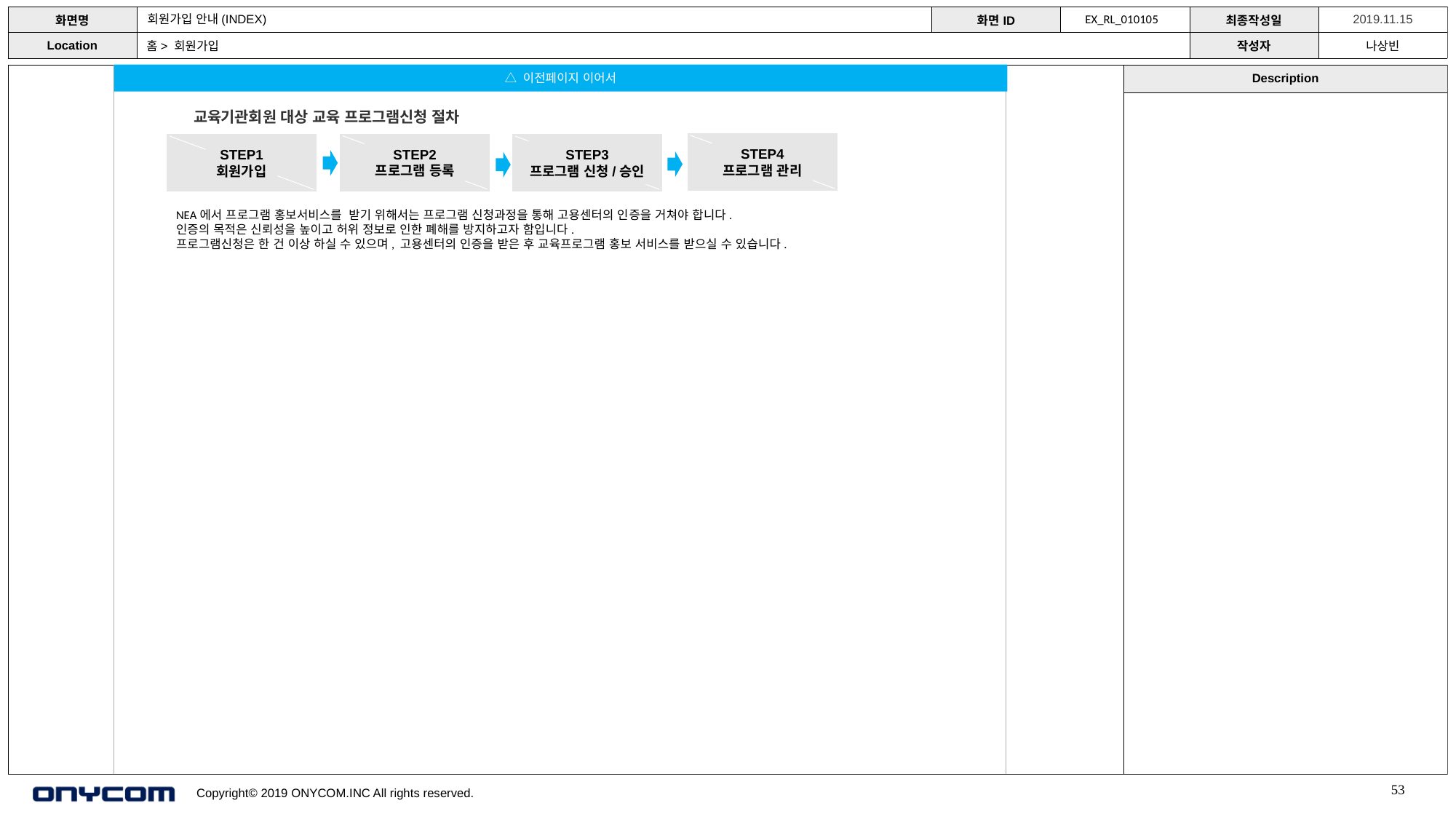

회원가입 안내(INDEX)
EX_RL_010105
홈> 회원가입
△ 이전페이지 이어서
교육기관회원 대상 교육 프로그램신청 절차

STEP4
프로그램 관리

STEP2
프로그램 등록

STEP1
회원가입

STEP3
프로그램 신청/승인

NEA에서 프로그램 홍보서비스를  받기 위해서는 프로그램 신청과정을 통해 고용센터의 인증을 거쳐야 합니다.
인증의 목적은 신뢰성을 높이고 허위 정보로 인한 폐해를 방지하고자 함입니다.
프로그램신청은 한 건 이상 하실 수 있으며, 고용센터의 인증을 받은 후 교육프로그램 홍보 서비스를 받으실 수 있습니다.
53